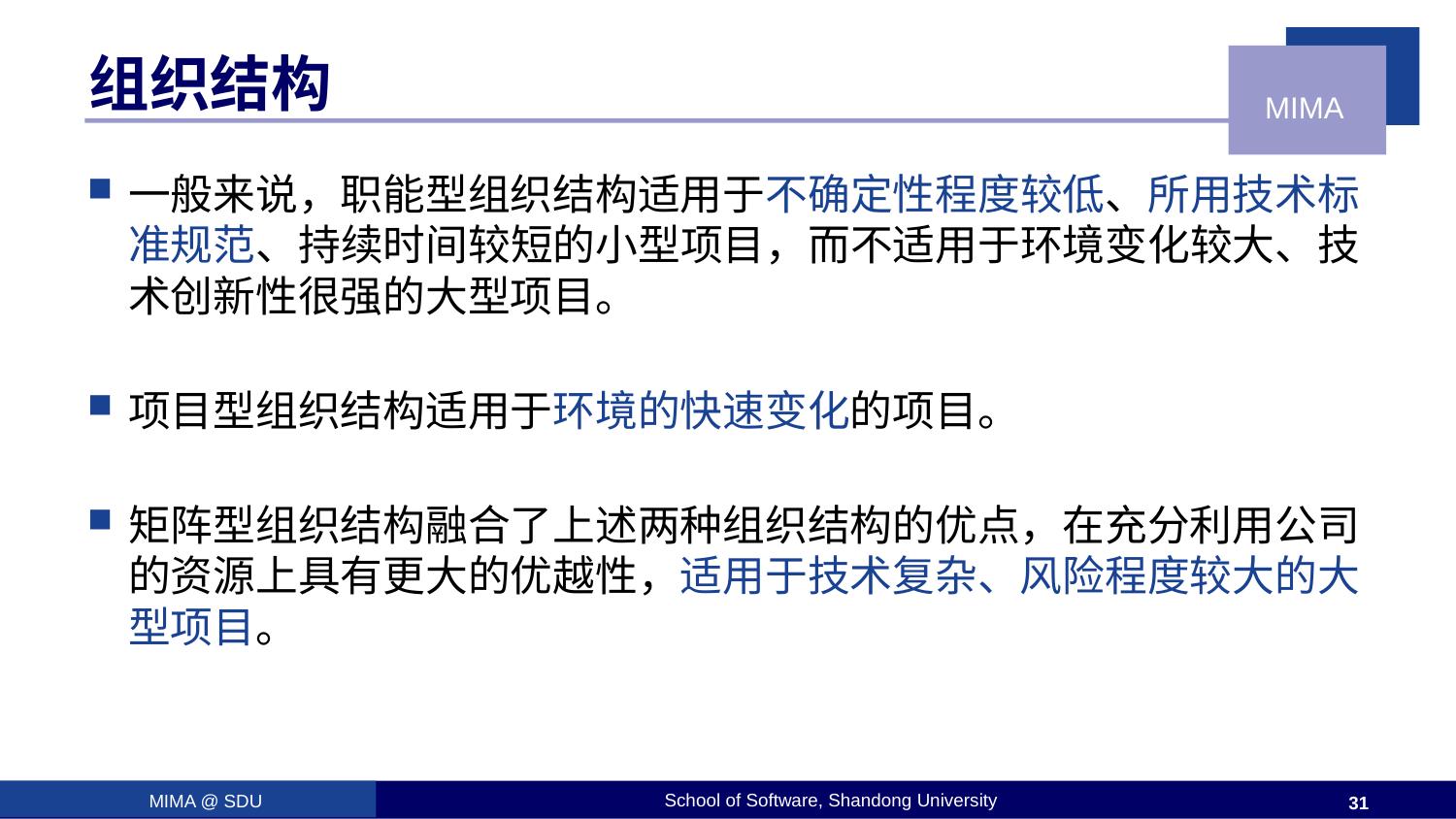

# 组织结构
一般来说，职能型组织结构适用于不确定性程度较低、所用技术标准规范、持续时间较短的小型项目，而不适用于环境变化较大、技术创新性很强的大型项目。

项目型组织结构适用于环境的快速变化的项目。

矩阵型组织结构融合了上述两种组织结构的优点，在充分利用公司的资源上具有更大的优越性，适用于技术复杂、风险程度较大的大型项目。